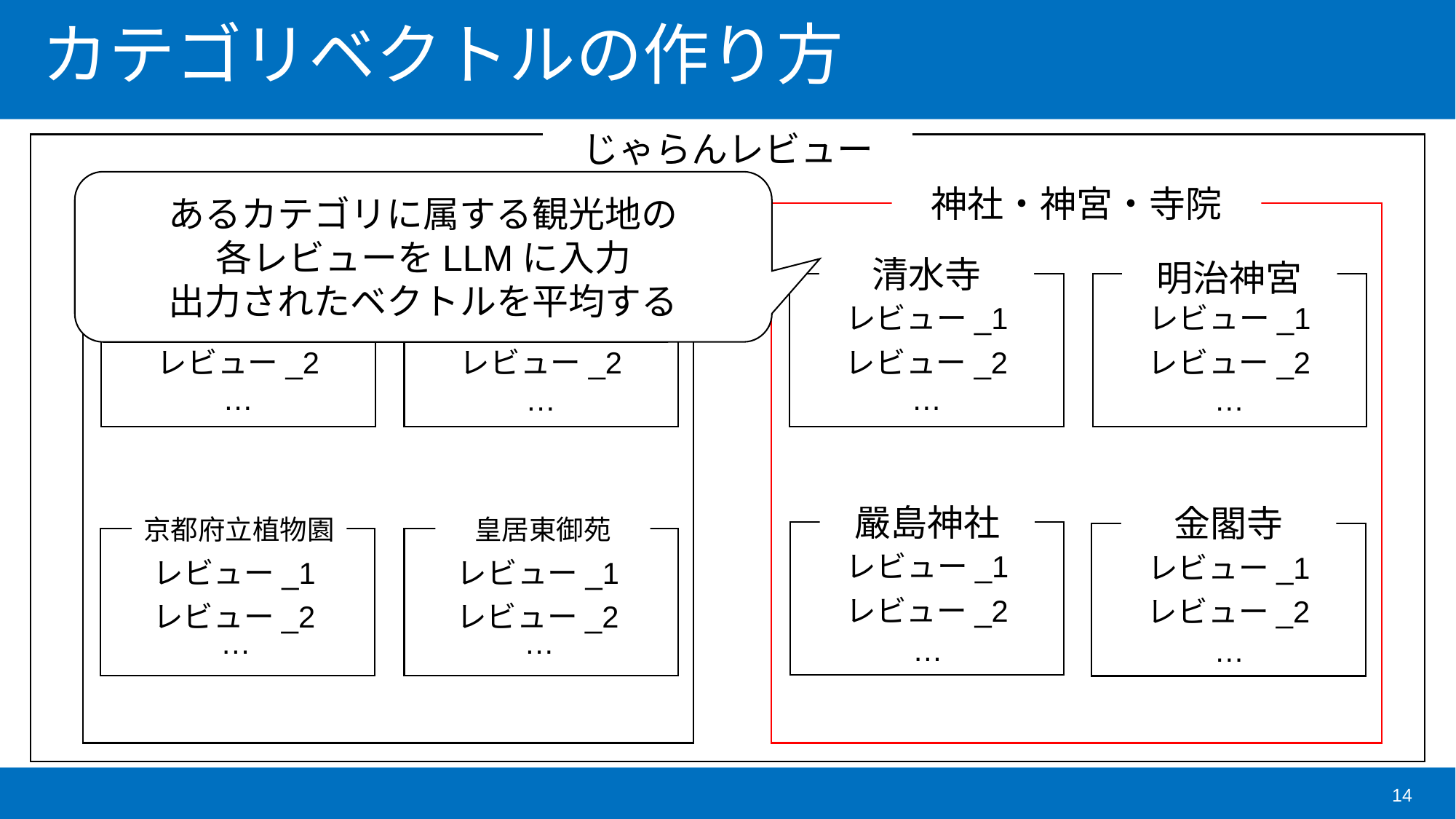

# カテゴリベクトルの作り方
じゃらんレビュー

あるカテゴリに属する観光地の
各レビューをLLMに入力
出力されたベクトルを平均する
公園・庭園
神社・神宮・寺院

清水寺
明治神宮
大阪城西の丸庭園
新宿御苑

レビュー_1
レビュー_1
レビュー_1
レビュー_1
レビュー_2
レビュー_2
レビュー_2
レビュー_2
…
…
…
…
嚴島神社
金閣寺
京都府立植物園
皇居東御苑

レビュー_1
レビュー_1
レビュー_1
レビュー_1
レビュー_2
レビュー_2
レビュー_2
レビュー_2
…
…
…
…
14